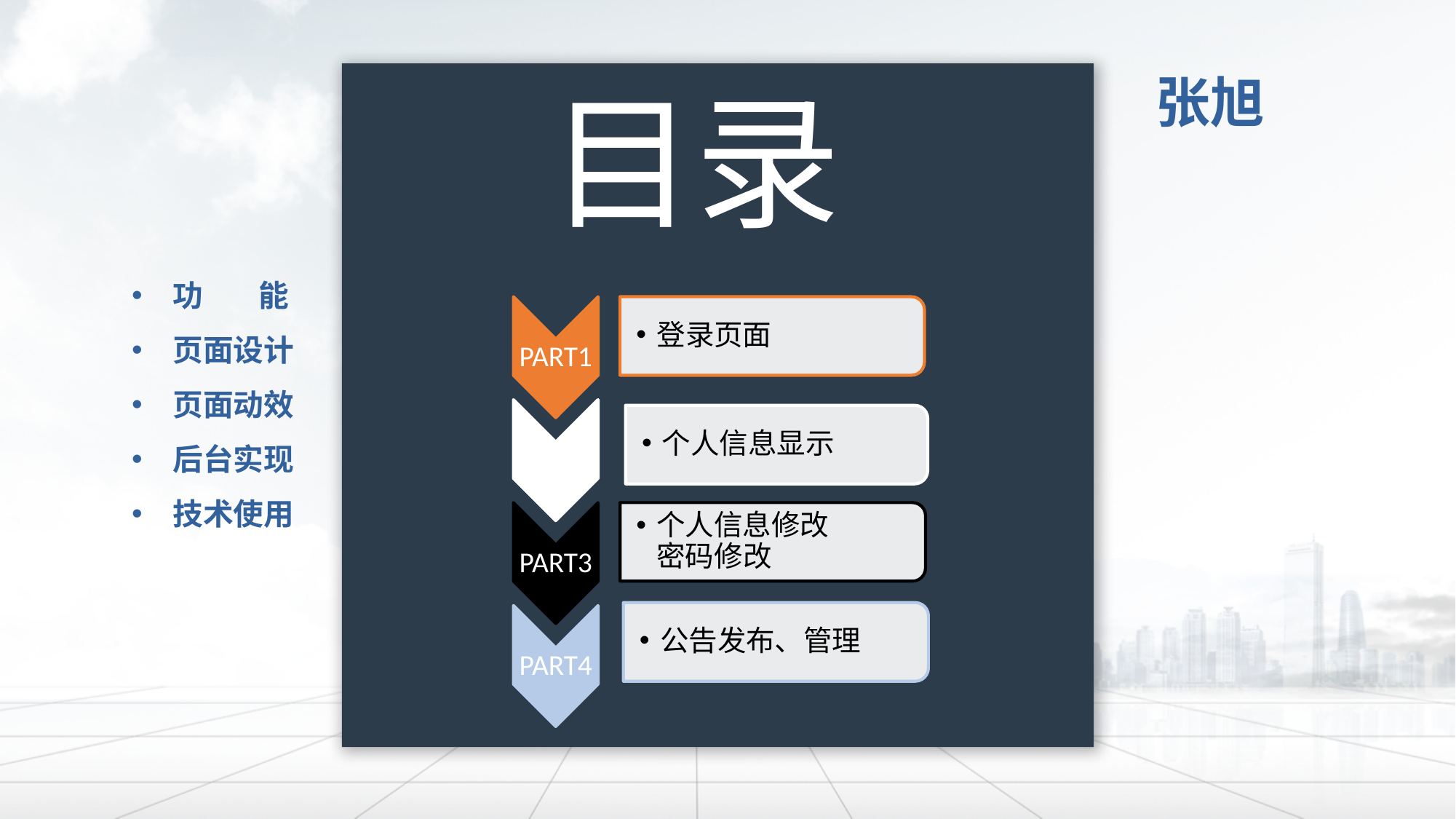

张旭

目录
功        能
页面设计
页面动效
后台实现
技术使用
PART1
登录页面
PART2
个人信息显示
PART3
个人信息修改          密码修改
PART4
公告发布、管理